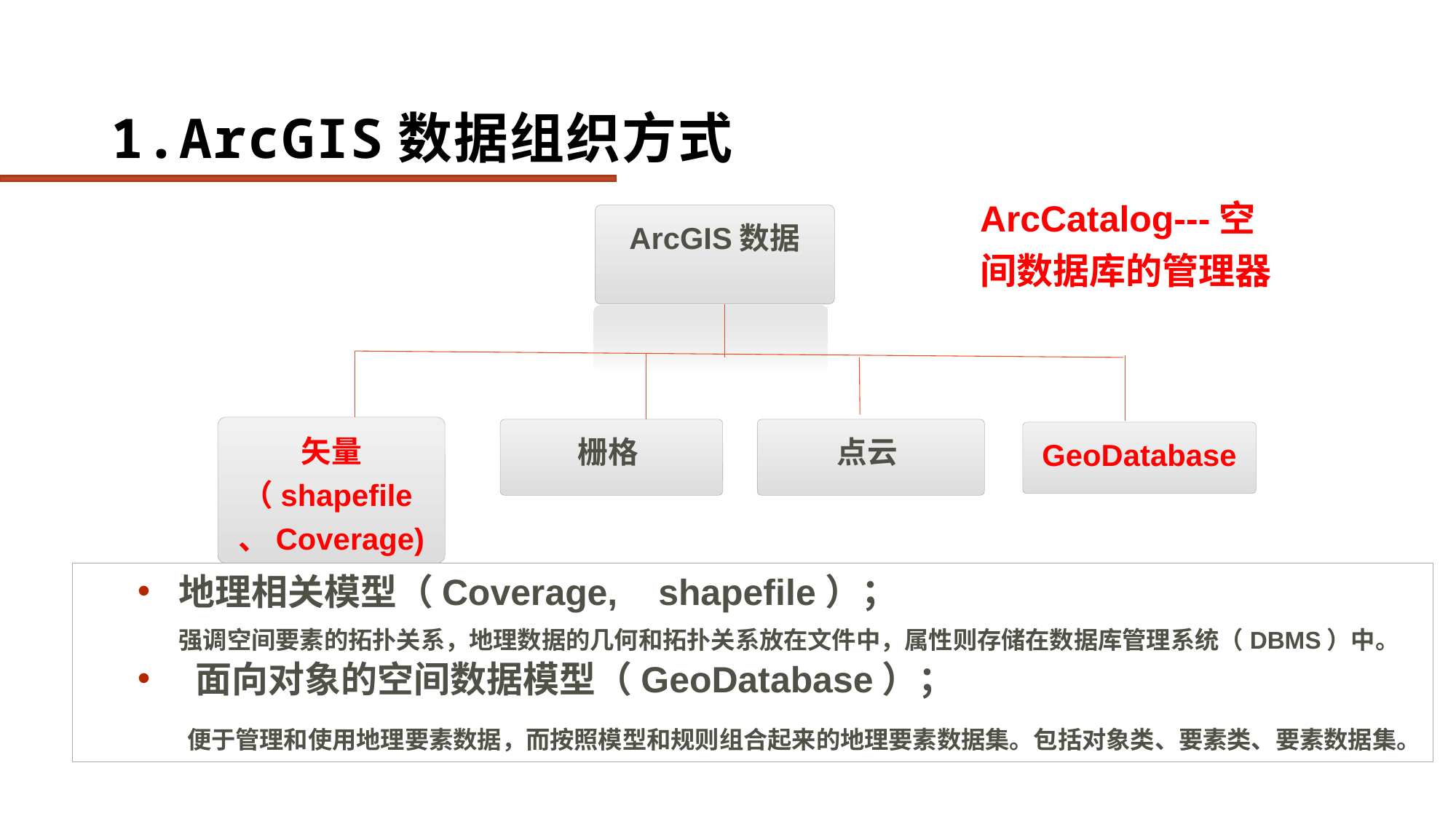

# 1.ArcGIS数据组织方式
ArcCatalog---空间数据库的管理器
ArcGIS数据

矢量
（shapefile、Coverage)
栅格
点云
GeoDatabase
地理相关模型（Coverage,    shapefile）；
    强调空间要素的拓扑关系，地理数据的几何和拓扑关系放在文件中，属性则存储在数据库管理系统（DBMS）中。
 面向对象的空间数据模型（GeoDatabase）；
     便于管理和使用地理要素数据，而按照模型和规则组合起来的地理要素数据集。包括对象类、要素类、要素数据集。